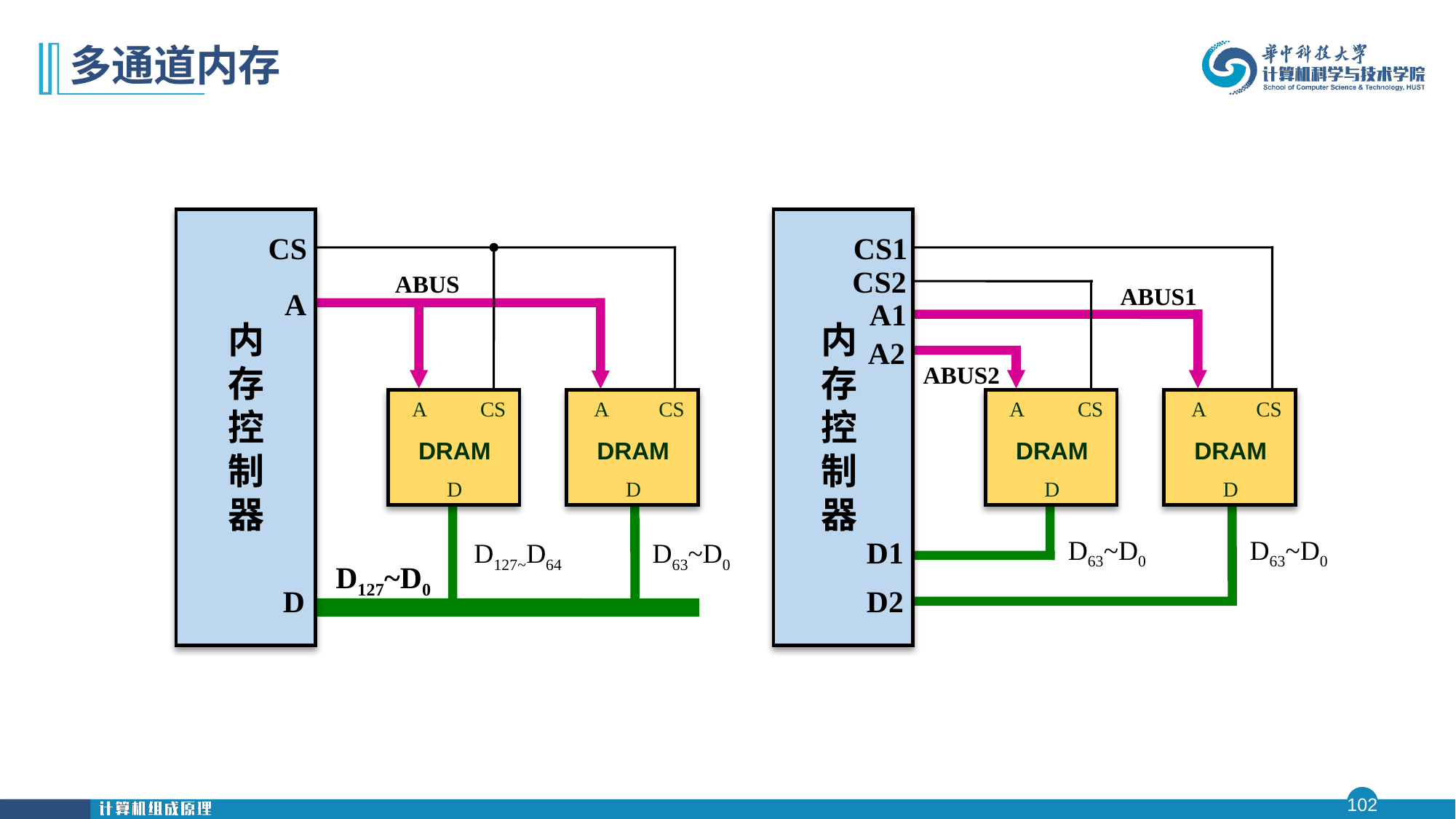

# 多通道内存

CS
CS1

CS2
ABUS
ABUS1

A
A1

内存控制器
内存控制器
A2

ABUS2
A
CS

DRAM
D
A
CS

DRAM
D
A
CS

DRAM
D
A
CS

DRAM
D

D63~D0

D63~D0

D1
D127~D64
D63~D0

D127~D0
D
D2